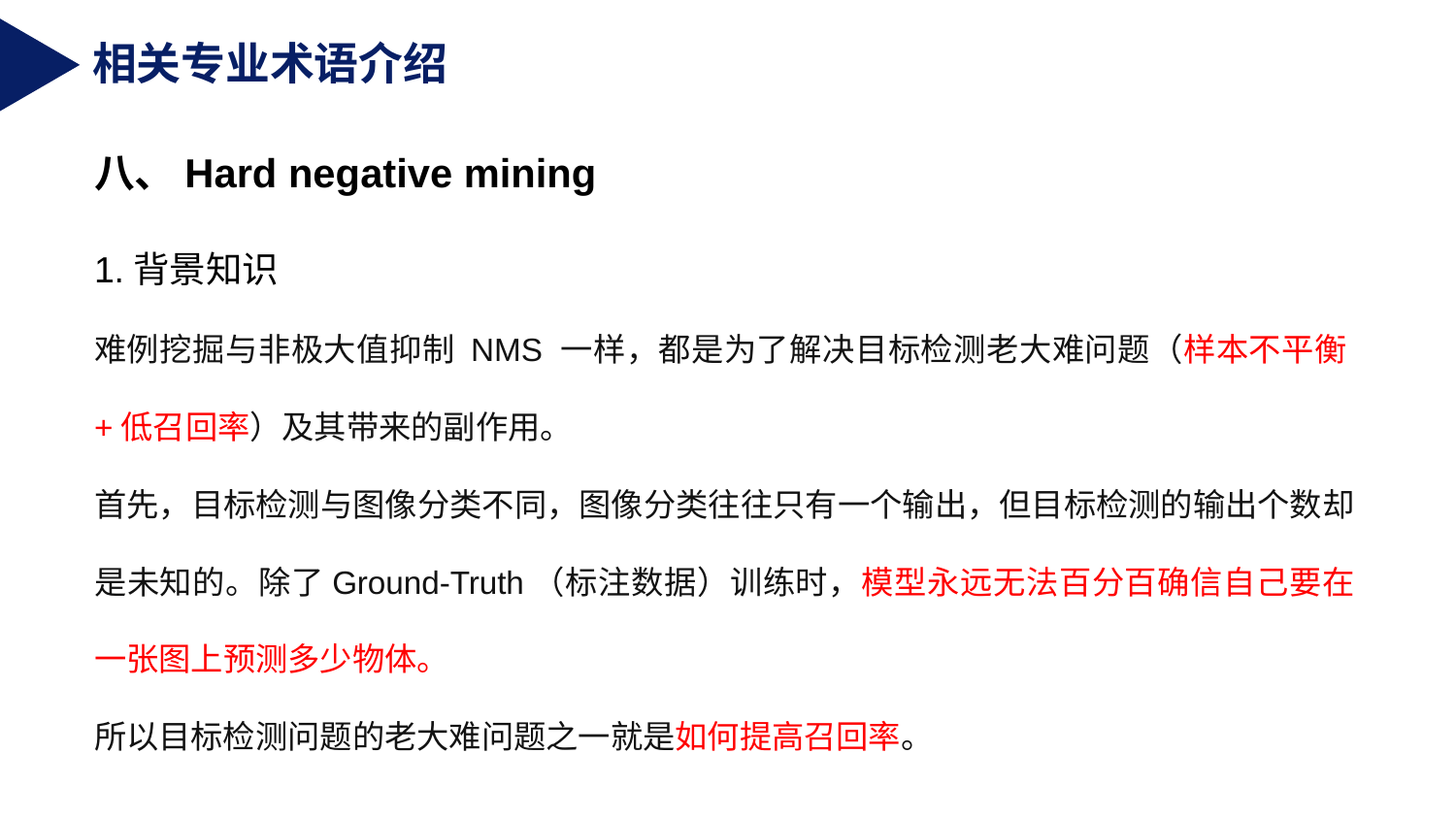

相关专业术语介绍
八、Hard negative mining
1.背景知识
难例挖掘与非极大值抑制 NMS 一样，都是为了解决目标检测老大难问题（样本不平衡+低召回率）及其带来的副作用。
首先，目标检测与图像分类不同，图像分类往往只有一个输出，但目标检测的输出个数却是未知的。除了Ground-Truth（标注数据）训练时，模型永远无法百分百确信自己要在一张图上预测多少物体。
所以目标检测问题的老大难问题之一就是如何提高召回率。